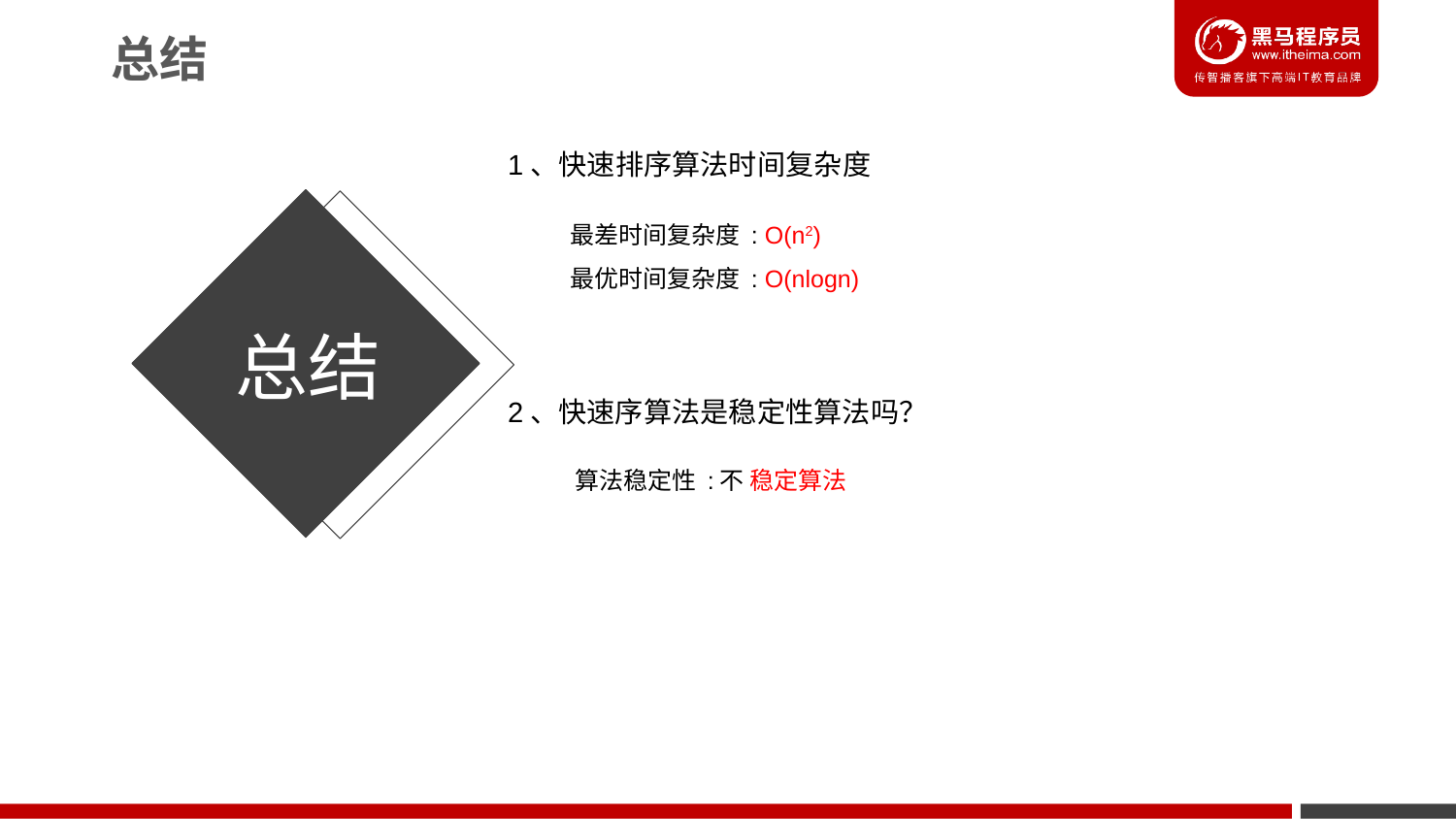

总结
1、快速排序算法时间复杂度
最差时间复杂度 : O(n2)
最优时间复杂度 : O(nlogn)

总结
2、快速序算法是稳定性算法吗？
算法稳定性 :不 稳定算法